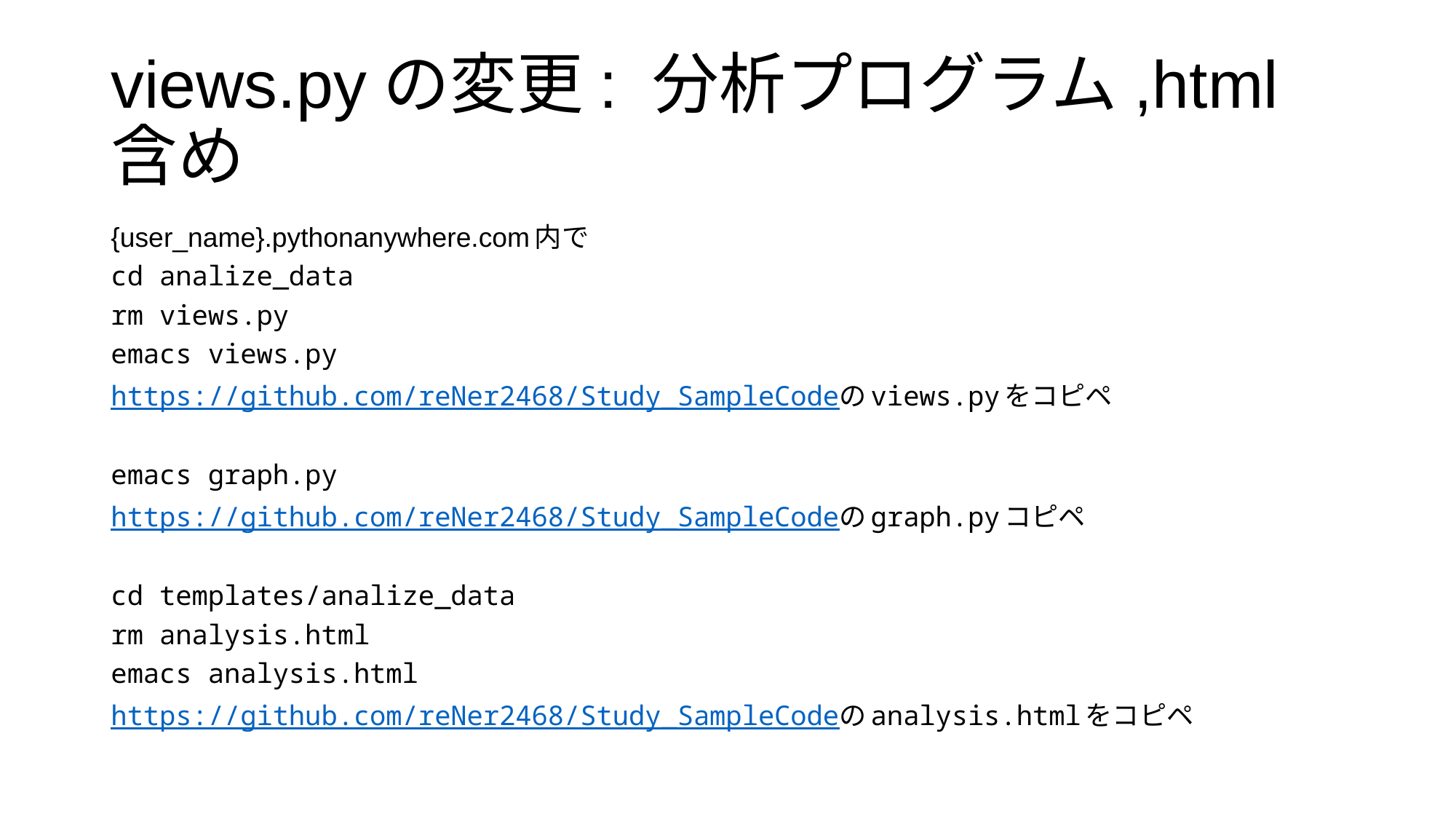

# views.pyの変更: 分析プログラム,html含め
{user_name}.pythonanywhere.com内で
cd analize_data
rm views.py
emacs views.py
https://github.com/reNer2468/Study_SampleCodeのviews.pyをコピペ

emacs graph.py
https://github.com/reNer2468/Study_SampleCodeのgraph.pyコピペ

cd templates/analize_data
rm analysis.html
emacs analysis.html
https://github.com/reNer2468/Study_SampleCodeのanalysis.htmlをコピペ